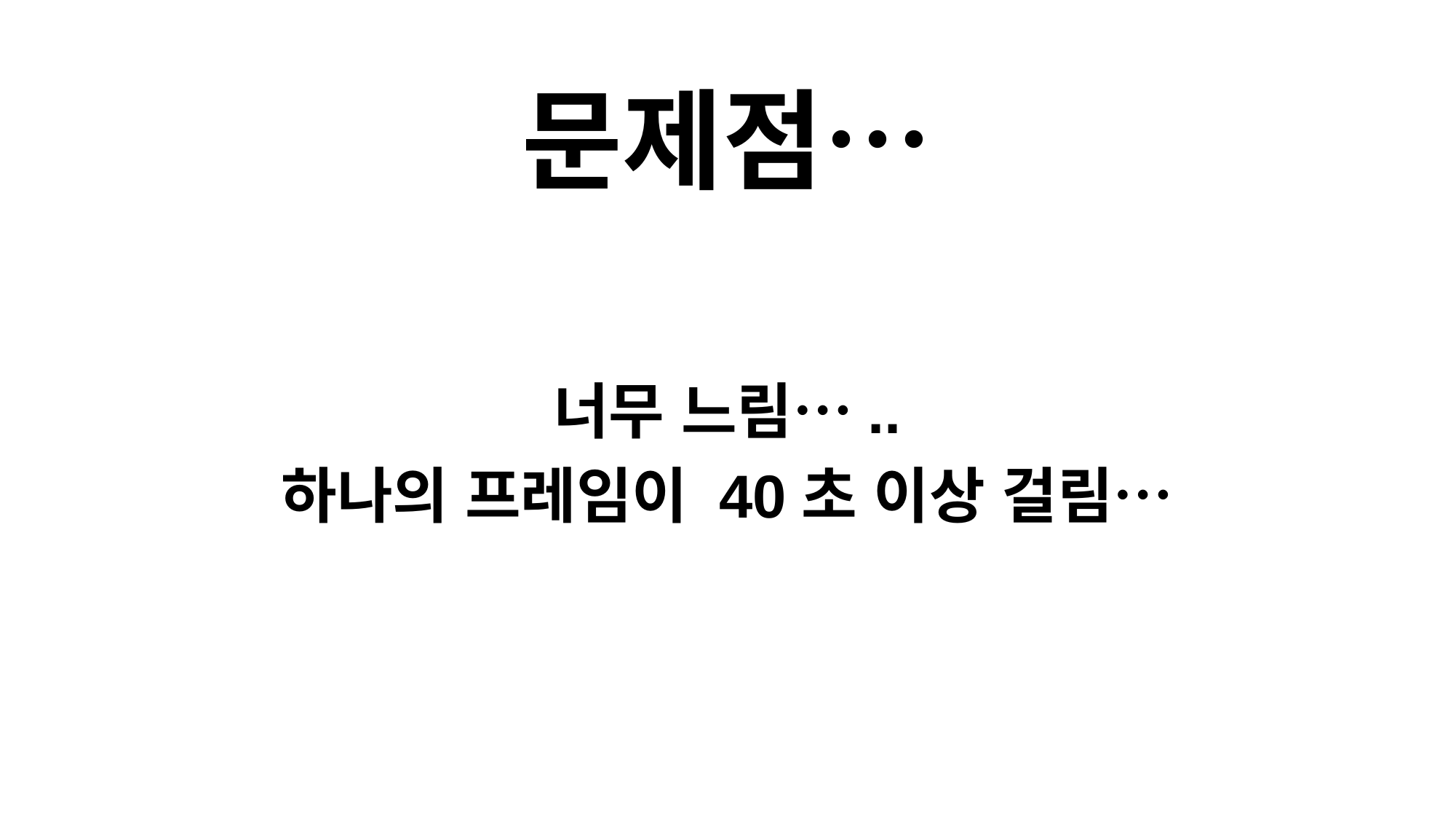

문제점…
너무 느림…..
하나의 프레임이 40초 이상 걸림…